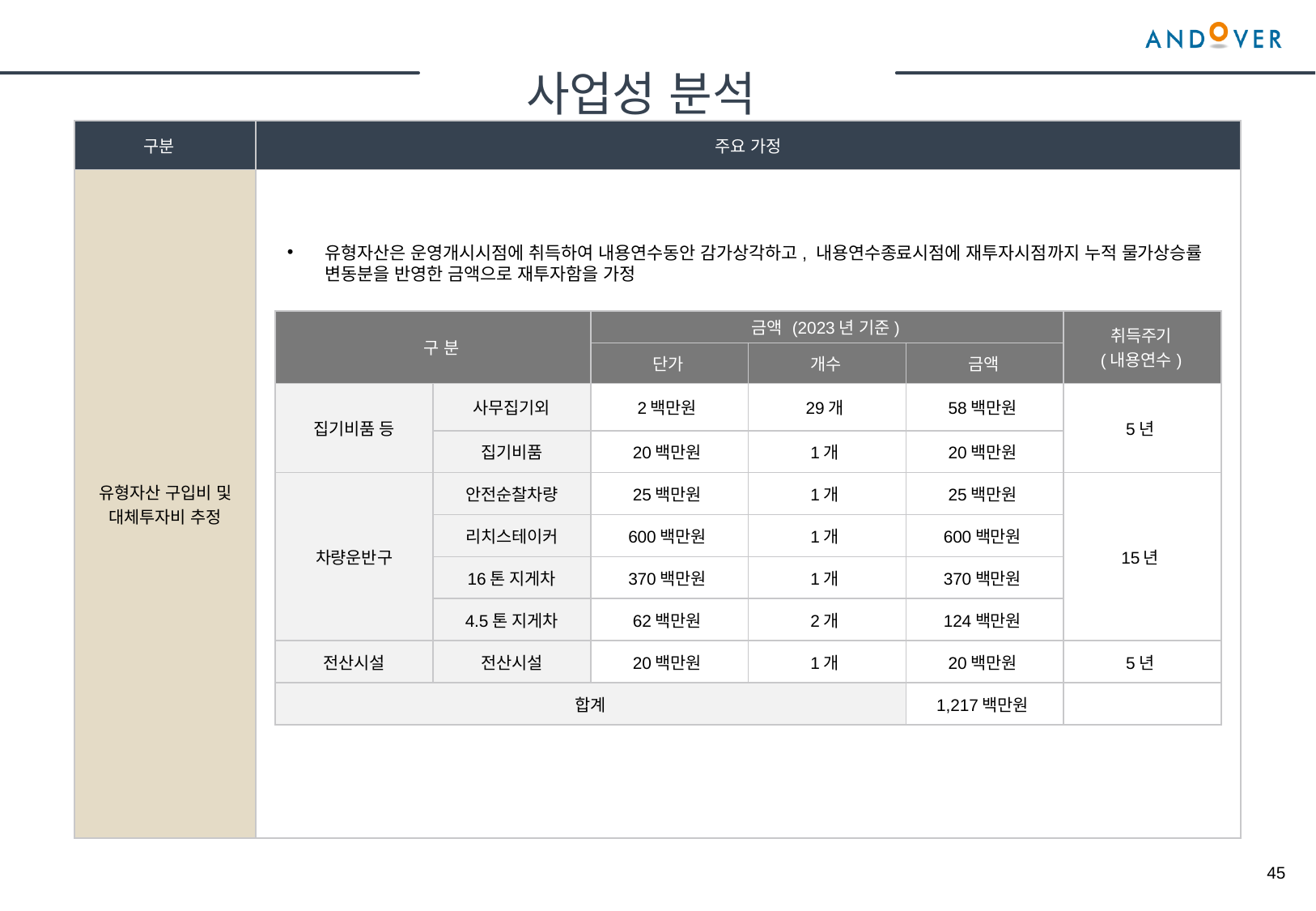

사업성 분석
| 구분 | 주요 가정 |
| --- | --- |
| 유형자산 구입비 및 대체투자비 추정 |  |
유형자산은 운영개시시점에 취득하여 내용연수동안 감가상각하고, 내용연수종료시점에 재투자시점까지 누적 물가상승률 변동분을 반영한 금액으로 재투자함을 가정
| 구 분 |  | 금액 (2023년 기준) |  |  | 취득주기 (내용연수) |
| --- | --- | --- | --- | --- | --- |
| 구 분 | 구 분 | 단가 | 개수 | 금액 |  |
| 집기비품 등 | 사무집기외 | 2백만원 | 29개 | 58백만원 | 5년 |
|  | 집기비품 | 20백만원 | 1개 | 20백만원 |  |
| 차량운반구 | 안전순찰차량 | 25백만원 | 1개 | 25백만원 | 15년 |
|  | 리치스테이커 | 600백만원 | 1개 | 600백만원 |  |
|  | 16톤 지게차 | 370백만원 | 1개 | 370백만원 |  |
|  | 4.5톤 지게차 | 62백만원 | 2개 | 124백만원 |  |
| 전산시설 | 전산시설 | 20백만원 | 1개 | 20백만원 | 5년 |
| 합계 |  |  |  | 1,217백만원 |  |
45